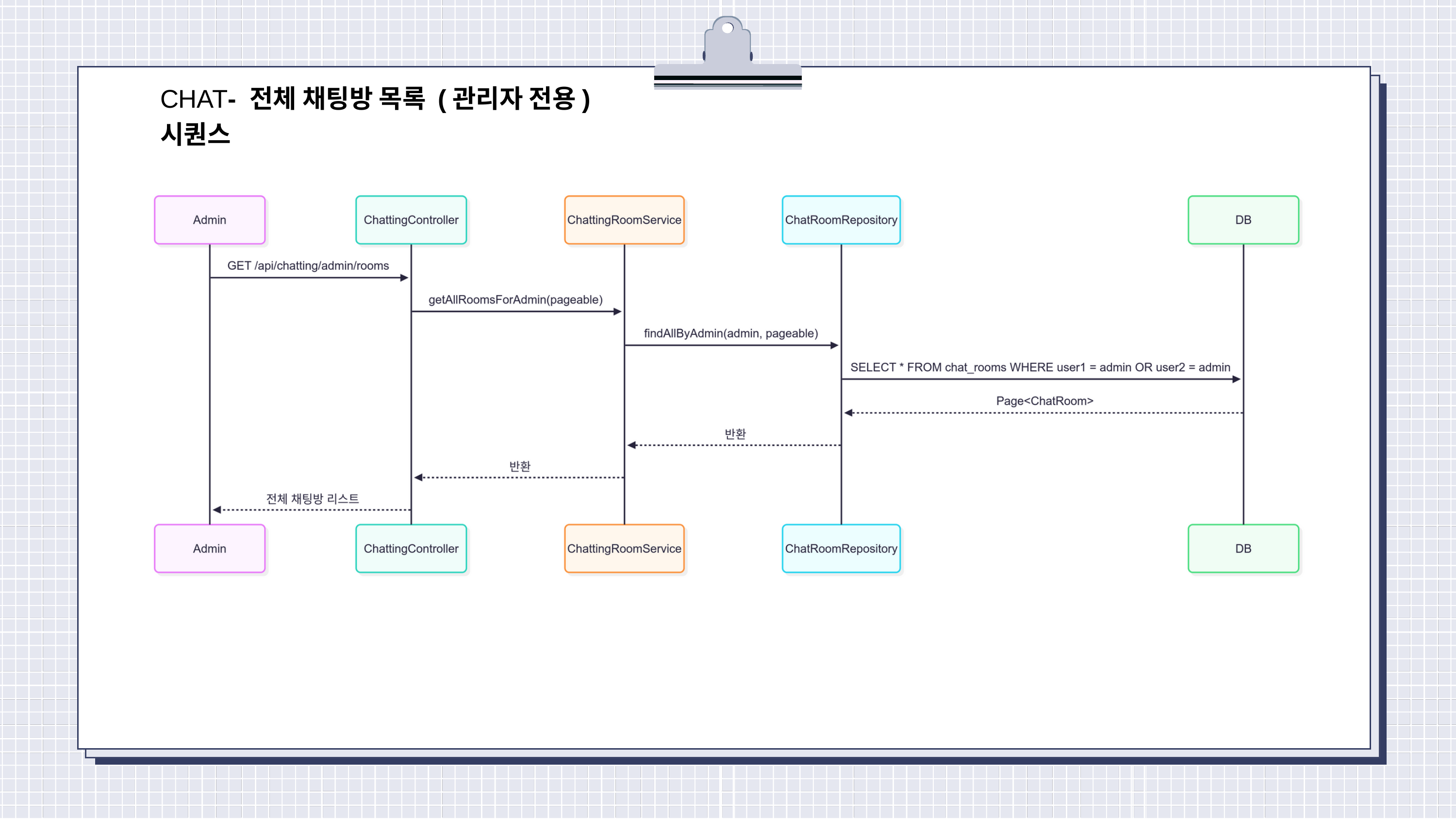

CHAT- 전체 채팅방 목록 (관리자 전용) 시퀀스

진행 상황 요약